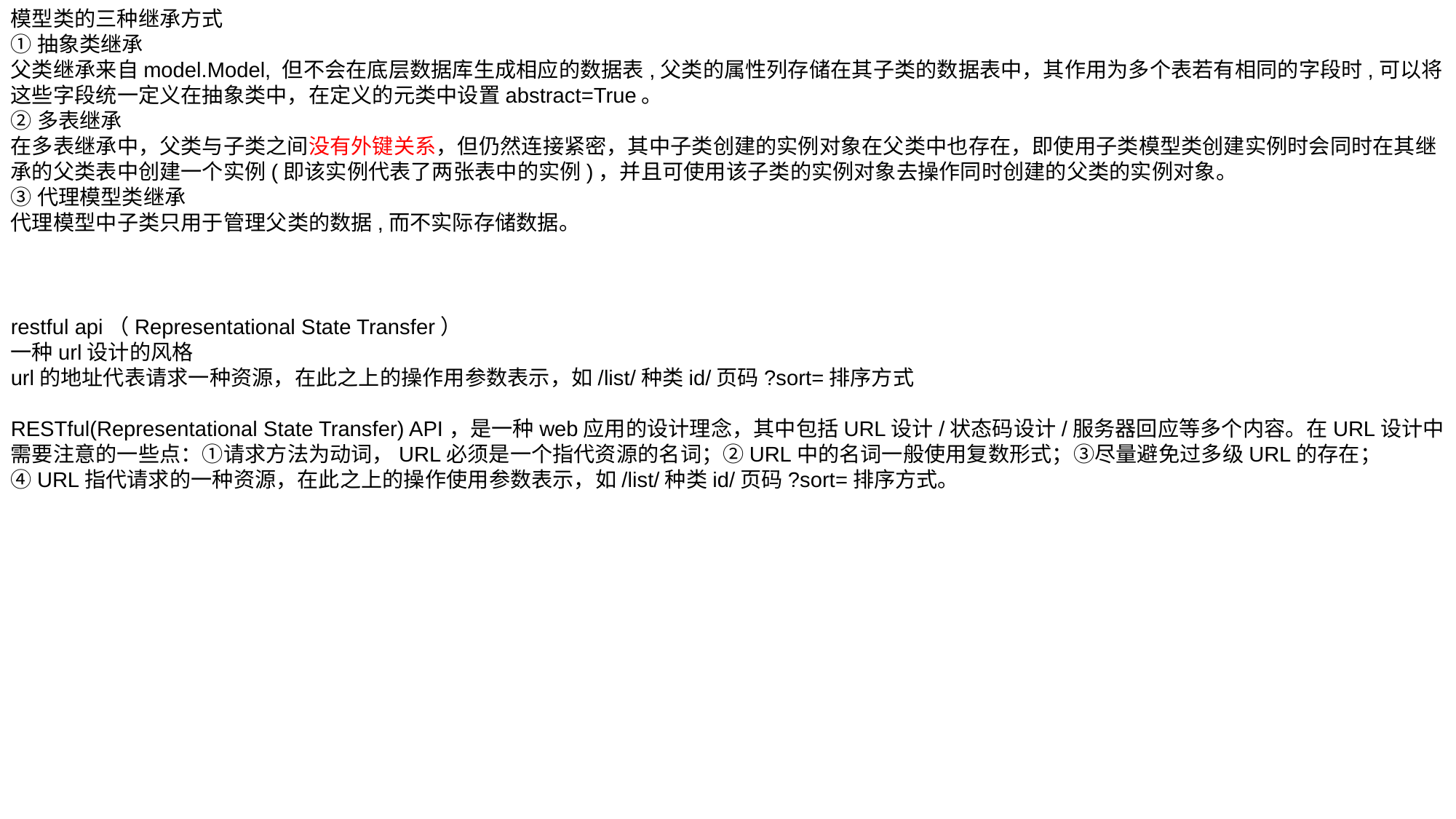

模型类的三种继承方式
①抽象类继承
父类继承来自model.Model, 但不会在底层数据库生成相应的数据表,父类的属性列存储在其子类的数据表中，其作用为多个表若有相同的字段时,可以将这些字段统一定义在抽象类中，在定义的元类中设置abstract=True。
②多表继承
在多表继承中，父类与子类之间没有外键关系，但仍然连接紧密，其中子类创建的实例对象在父类中也存在，即使用子类模型类创建实例时会同时在其继承的父类表中创建一个实例(即该实例代表了两张表中的实例)，并且可使用该子类的实例对象去操作同时创建的父类的实例对象。
③代理模型类继承
代理模型中子类只用于管理父类的数据,而不实际存储数据。
restful api（Representational State Transfer）
一种url设计的风格
url的地址代表请求一种资源，在此之上的操作用参数表示，如/list/种类id/页码?sort=排序方式

RESTful(Representational State Transfer) API，是一种web应用的设计理念，其中包括URL设计/状态码设计/服务器回应等多个内容。在URL设计中需要注意的一些点：①请求方法为动词，URL必须是一个指代资源的名词；②URL中的名词一般使用复数形式；③尽量避免过多级URL的存在；④URL指代请求的一种资源，在此之上的操作使用参数表示，如/list/种类id/页码?sort=排序方式。